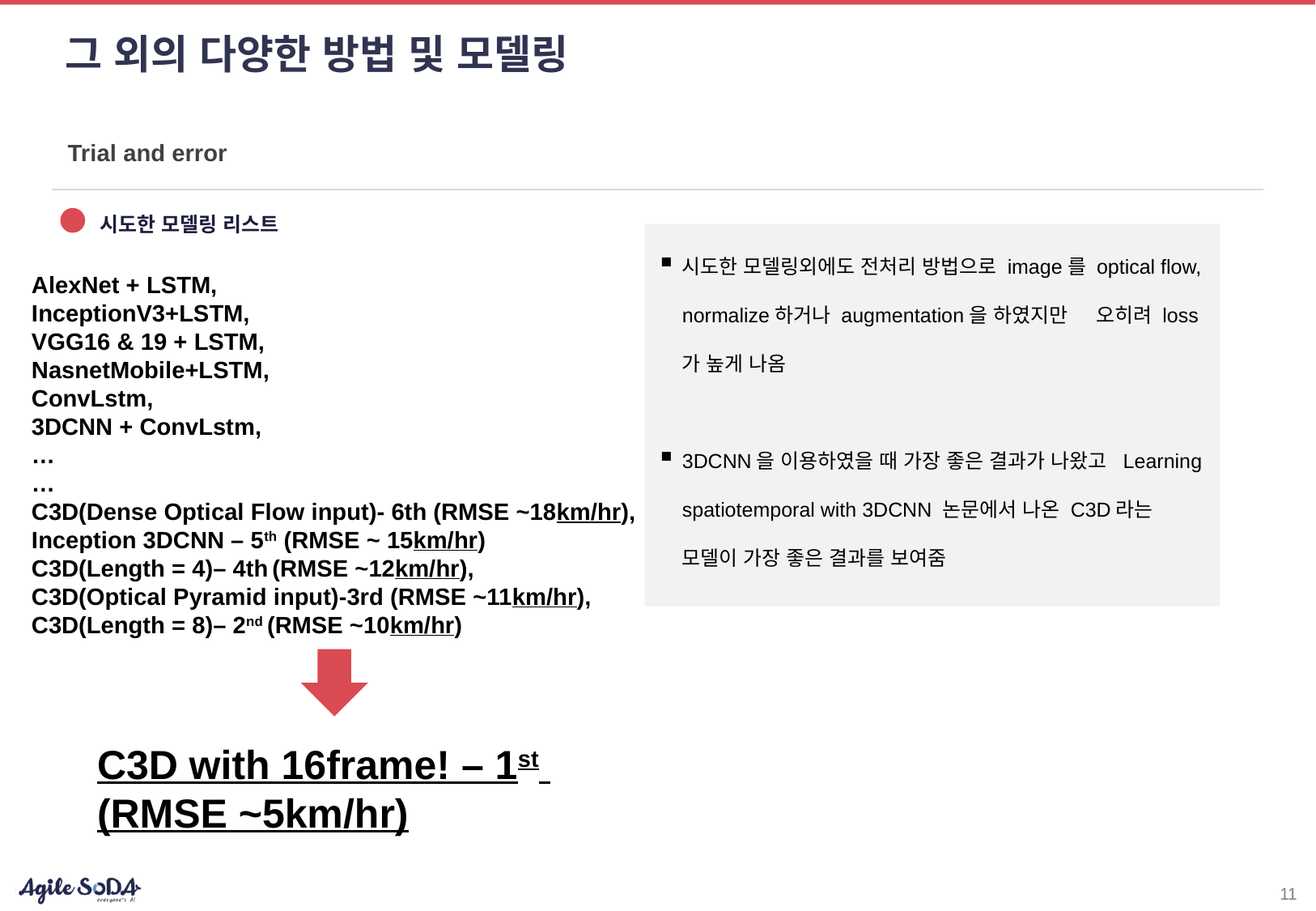

# 그 외의 다양한 방법 및 모델링
Trial and error
시도한 모델링 리스트

시도한 모델링외에도 전처리 방법으로 image를 optical flow, normalize하거나 augmentation을 하였지만     오히려 loss가 높게 나옴

3DCNN을 이용하였을 때 가장 좋은 결과가 나왔고  Learning spatiotemporal with 3DCNN 논문에서 나온 C3D라는 모델이 가장 좋은 결과를 보여줌

AlexNet + LSTM,
InceptionV3+LSTM,
VGG16 & 19 + LSTM,
NasnetMobile+LSTM,
ConvLstm,
3DCNN + ConvLstm,
…
…
C3D(Dense Optical Flow input)- 6th (RMSE ~18km/hr),
Inception 3DCNN – 5th (RMSE ~ 15km/hr)
C3D(Length = 4)– 4th (RMSE ~12km/hr),
C3D(Optical Pyramid input)-3rd (RMSE ~11km/hr),
C3D(Length = 8)– 2nd (RMSE ~10km/hr)

C3D with 16frame! – 1st
(RMSE ~5km/hr)